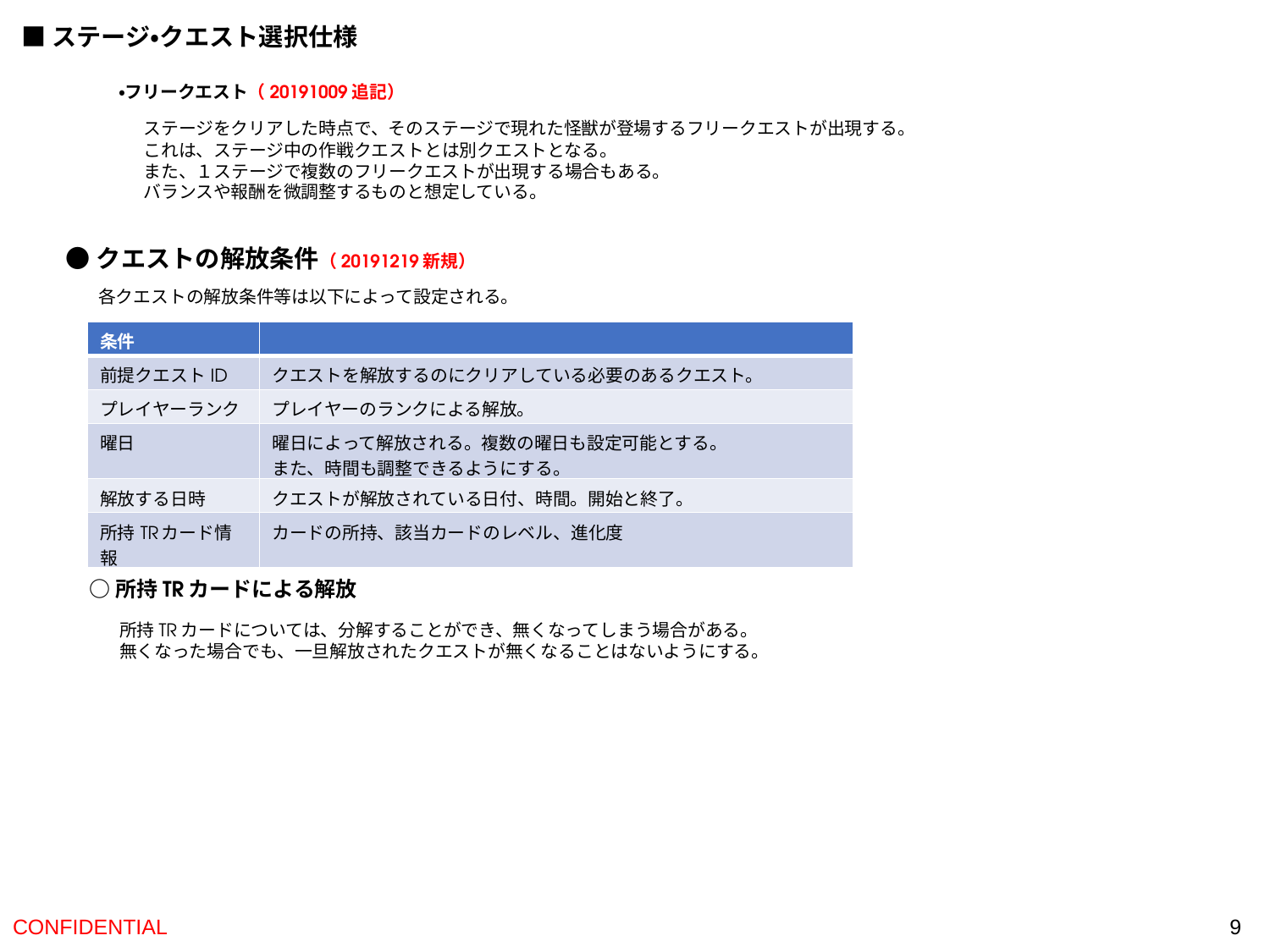

■ステージ・クエスト選択仕様
・フリークエスト（20191009追記）
ステージをクリアした時点で、そのステージで現れた怪獣が登場するフリークエストが出現する。
これは、ステージ中の作戦クエストとは別クエストとなる。
また、１ステージで複数のフリークエストが出現する場合もある。
バランスや報酬を微調整するものと想定している。
●クエストの解放条件（20191219新規）
各クエストの解放条件等は以下によって設定される。
| 条件 |  |
| --- | --- |
| 前提クエストID | クエストを解放するのにクリアしている必要のあるクエスト。 |
| プレイヤーランク | プレイヤーのランクによる解放。 |
| 曜日 | 曜日によって解放される。複数の曜日も設定可能とする。 また、時間も調整できるようにする。 |
| 解放する日時 | クエストが解放されている日付、時間。開始と終了。 |
| 所持TRカード情報 | カードの所持、該当カードのレベル、進化度 |
○所持TRカードによる解放
所持TRカードについては、分解することができ、無くなってしまう場合がある。
無くなった場合でも、一旦解放されたクエストが無くなることはないようにする。
9
CONFIDENTIAL